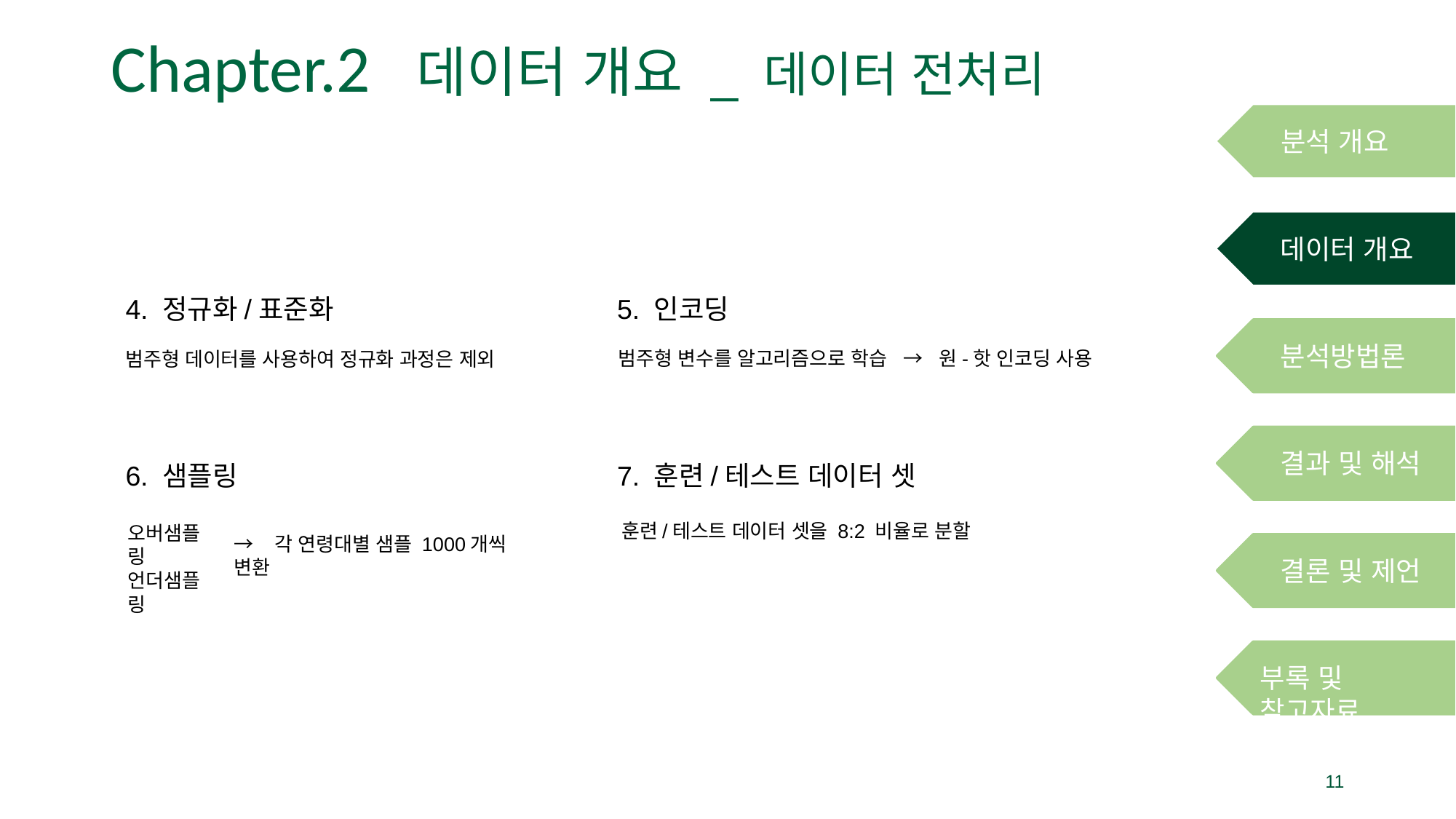

# Chapter.2  데이터 개요 _ 데이터 전처리

분석 개요

데이터 개요
4. 정규화/표준화
범주형 데이터를 사용하여 정규화 과정은 제외
5. 인코딩

분석방법론
범주형 변수를 알고리즘으로 학습   →   원-핫 인코딩 사용

결과 및 해석
6. 샘플링
7. 훈련/테스트 데이터 셋
훈련/테스트 데이터 셋을 8:2 비율로 분할
오버샘플링
언더샘플링
→   각 연령대별 샘플 1000개씩 변환

결론 및 제언

부록 및 참고자료
11